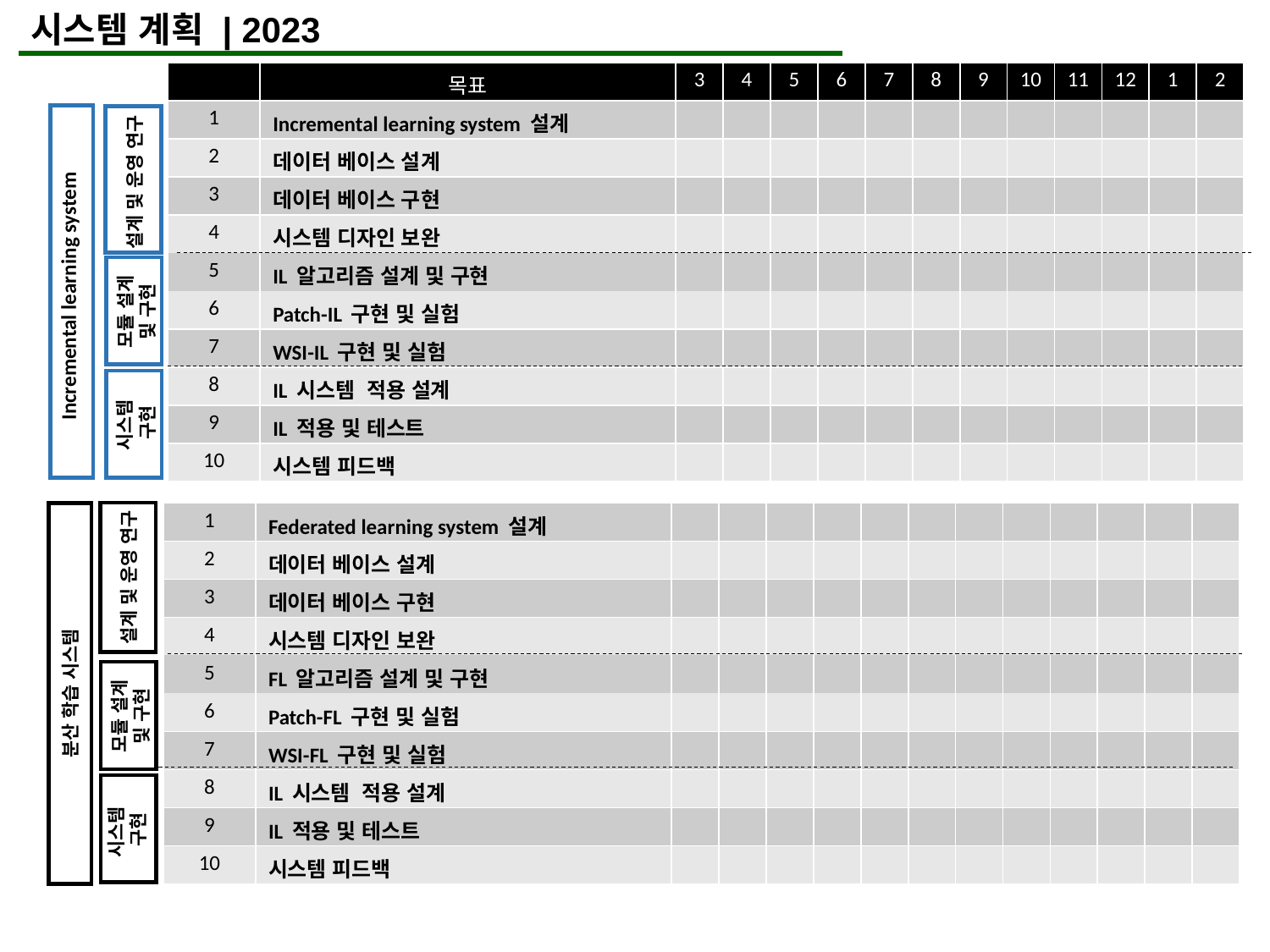

시스템 계획 | 2023
|  | 목표 | 3 | 4 | 5 | 6 | 7 | 8 | 9 | 10 | 11 | 12 | 1 | 2 |
| --- | --- | --- | --- | --- | --- | --- | --- | --- | --- | --- | --- | --- | --- |
| 1 | Incremental learning system 설계 |  |  |  |  |  |  |  |  |  |  |  |  |
| 2 | 데이터 베이스 설계 |  |  |  |  |  |  |  |  |  |  |  |  |
| 3 | 데이터 베이스 구현 |  |  |  |  |  |  |  |  |  |  |  |  |
| 4 | 시스템 디자인 보완 |  |  |  |  |  |  |  |  |  |  |  |  |
| 5 | IL 알고리즘 설계 및 구현 |  |  |  |  |  |  |  |  |  |  |  |  |
| 6 | Patch-IL 구현 및 실험 |  |  |  |  |  |  |  |  |  |  |  |  |
| 7 | WSI-IL 구현 및 실험 |  |  |  |  |  |  |  |  |  |  |  |  |
| 8 | IL 시스템 적용 설계 |  |  |  |  |  |  |  |  |  |  |  |  |
| 9 | IL 적용 및 테스트 |  |  |  |  |  |  |  |  |  |  |  |  |
| 10 | 시스템 피드백 |  |  |  |  |  |  |  |  |  |  |  |  |

설계 및 운영 연구

Incremental learning system
모듈 설계 및 구현

시스템
구현

| 1 | Federated learning system 설계 |  |  |  |  |  |  |  |  |  |  |  |  |
| --- | --- | --- | --- | --- | --- | --- | --- | --- | --- | --- | --- | --- | --- |
| 2 | 데이터 베이스 설계 |  |  |  |  |  |  |  |  |  |  |  |  |
| 3 | 데이터 베이스 구현 |  |  |  |  |  |  |  |  |  |  |  |  |
| 4 | 시스템 디자인 보완 |  |  |  |  |  |  |  |  |  |  |  |  |
| 5 | FL 알고리즘 설계 및 구현 |  |  |  |  |  |  |  |  |  |  |  |  |
| 6 | Patch-FL 구현 및 실험 |  |  |  |  |  |  |  |  |  |  |  |  |
| 7 | WSI-FL 구현 및 실험 |  |  |  |  |  |  |  |  |  |  |  |  |
| 8 | IL 시스템 적용 설계 |  |  |  |  |  |  |  |  |  |  |  |  |
| 9 | IL 적용 및 테스트 |  |  |  |  |  |  |  |  |  |  |  |  |
| 10 | 시스템 피드백 |  |  |  |  |  |  |  |  |  |  |  |  |
설계 및 운영 연구

분산 학습 시스템
모듈 설계 및 구현

시스템
구현